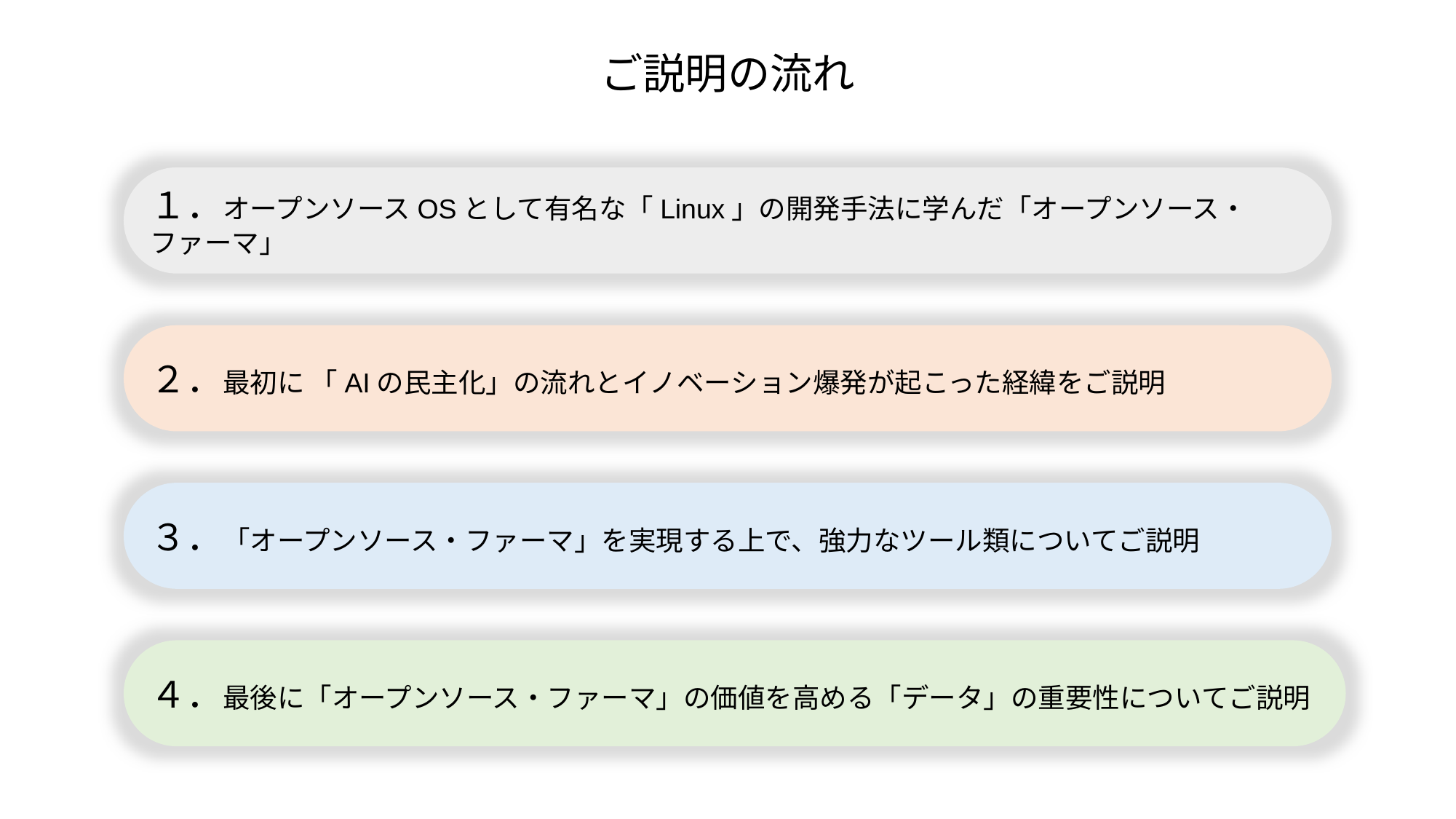

ご説明の流れ
１．オープンソースOSとして有名な「Linux」の開発手法に学んだ「オープンソース・ファーマ」
２．最初に 「AIの民主化」の流れとイノベーション爆発が起こった経緯をご説明
３．「オープンソース・ファーマ」を実現する上で、強力なツール類についてご説明
４．最後に「オープンソース・ファーマ」の価値を高める「データ」の重要性についてご説明